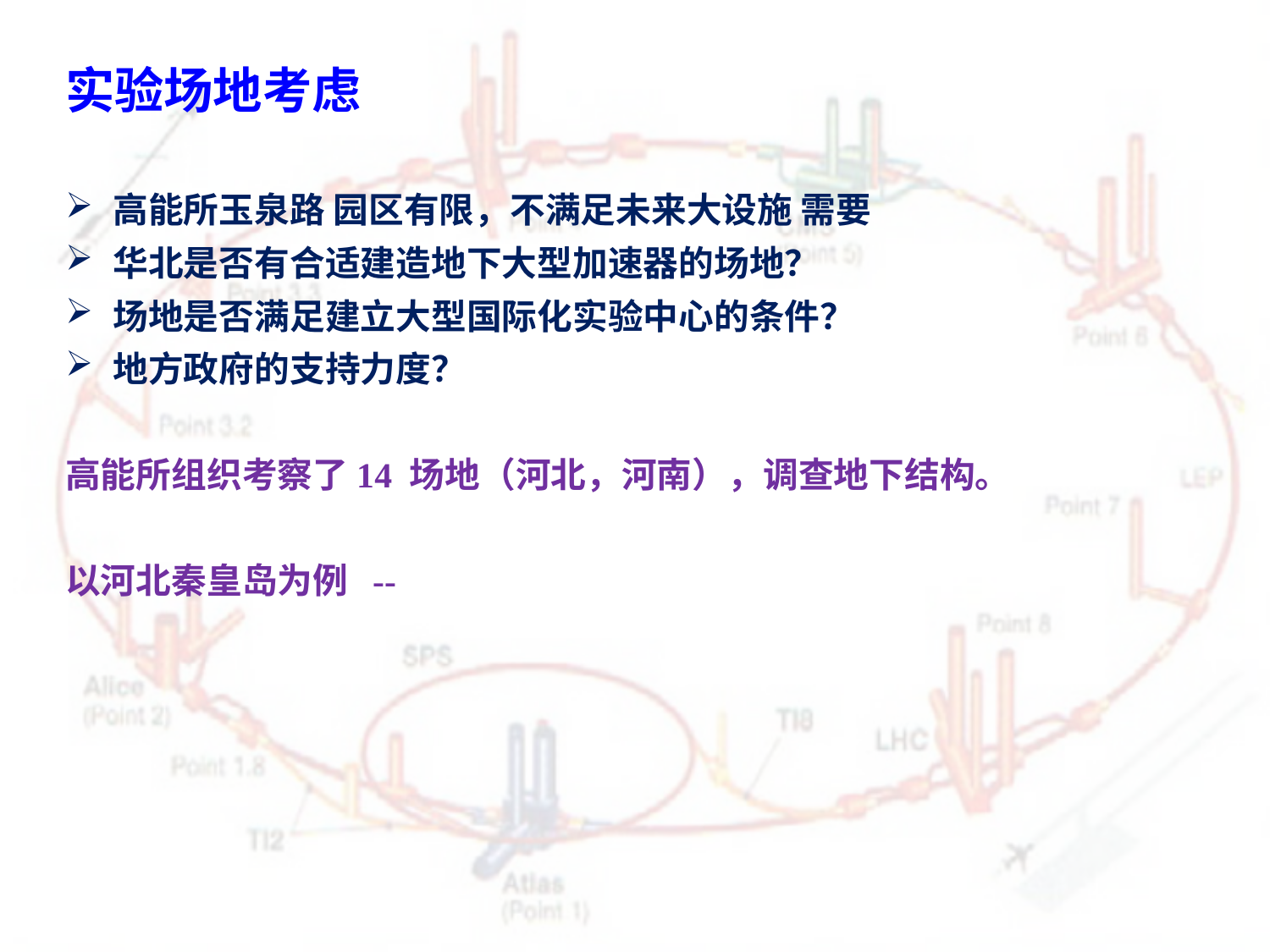

实验场地考虑

高能所玉泉路 园区有限，不满足未来大设施 需要
华北是否有合适建造地下大型加速器的场地？
场地是否满足建立大型国际化实验中心的条件？
地方政府的支持力度？

高能所组织考察了14 场地（河北，河南），调查地下结构。

以河北秦皇岛为例  --